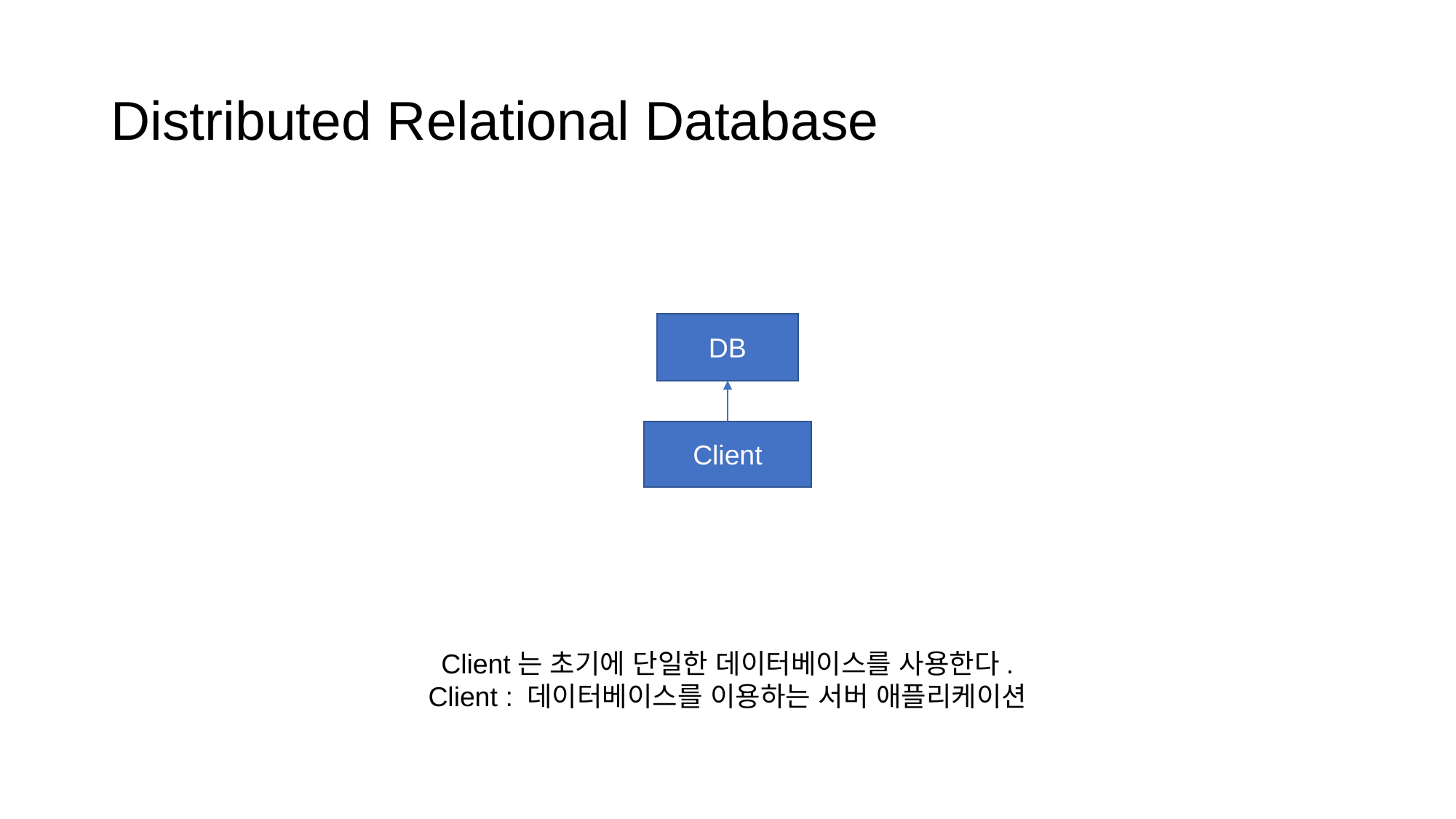

# Distributed Relational Database
DB
Client
Client는 초기에 단일한 데이터베이스를 사용한다.
Client : 데이터베이스를 이용하는 서버 애플리케이션